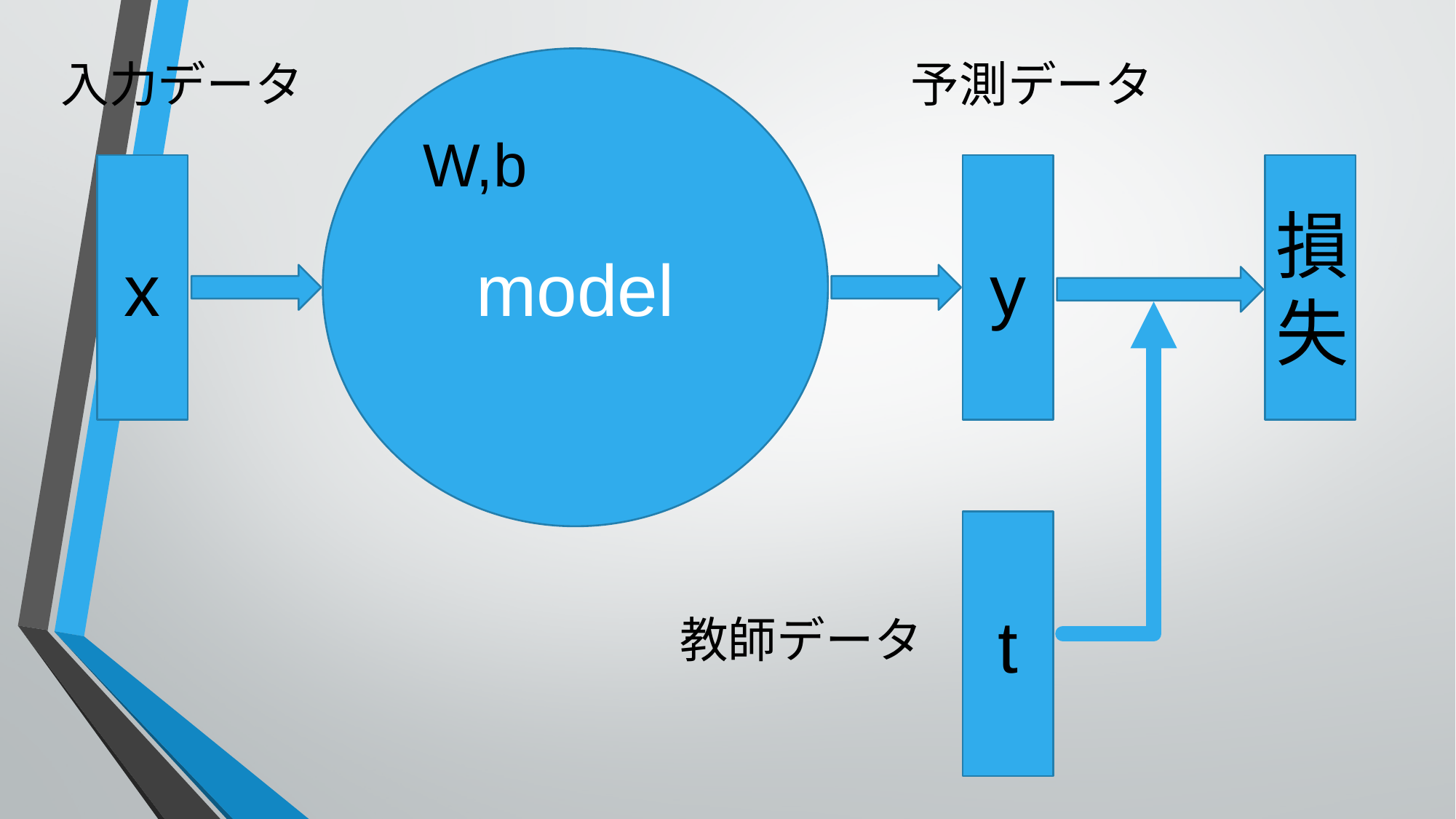

入力データ
model
予測データ
W,b
x
y
損失

t
教師データ